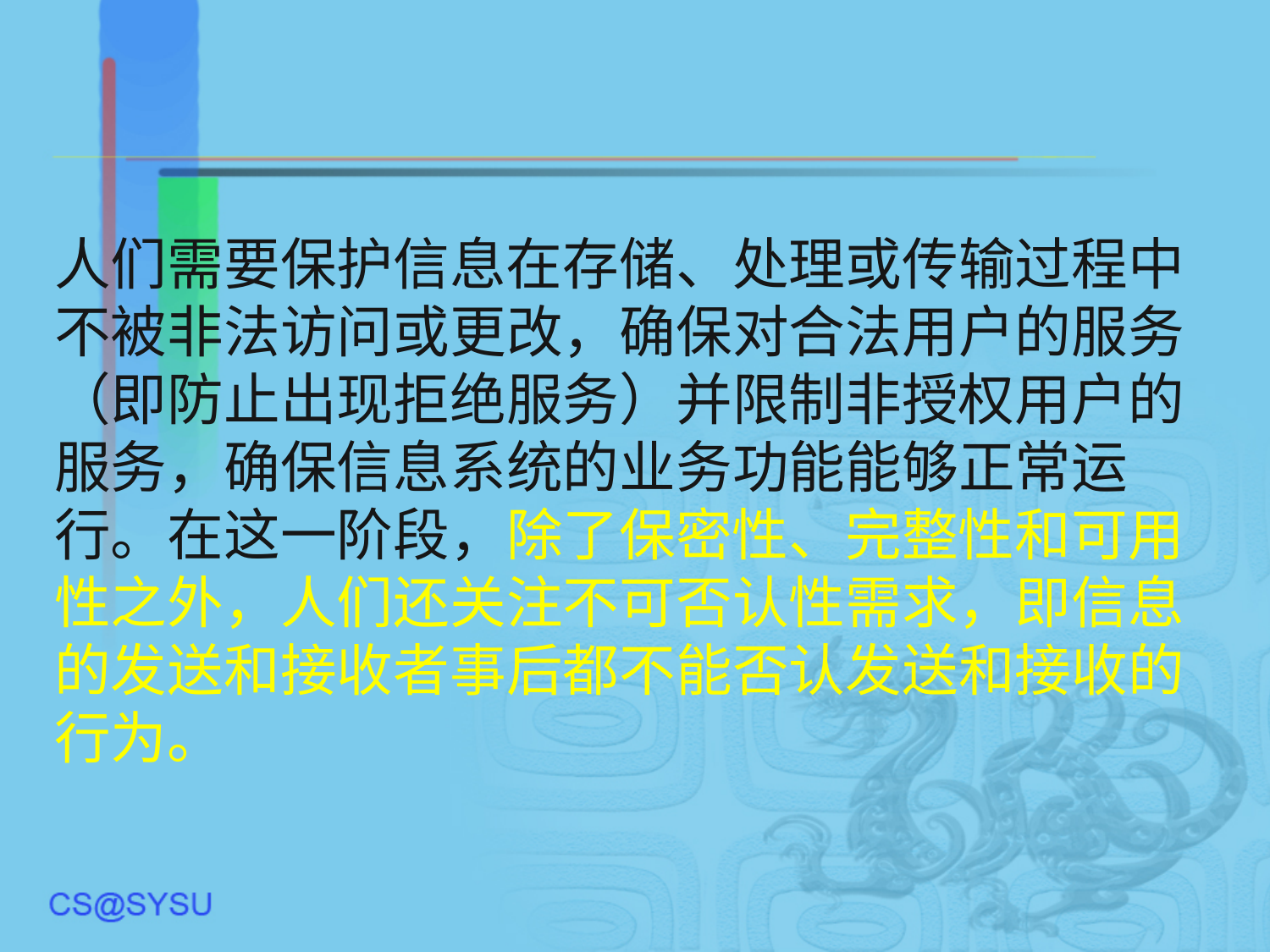

人们需要保护信息在存储、处理或传输过程中不被非法访问或更改，确保对合法用户的服务（即防止出现拒绝服务）并限制非授权用户的服务，确保信息系统的业务功能能够正常运行。在这一阶段，除了保密性、完整性和可用性之外，人们还关注不可否认性需求，即信息的发送和接收者事后都不能否认发送和接收的行为。